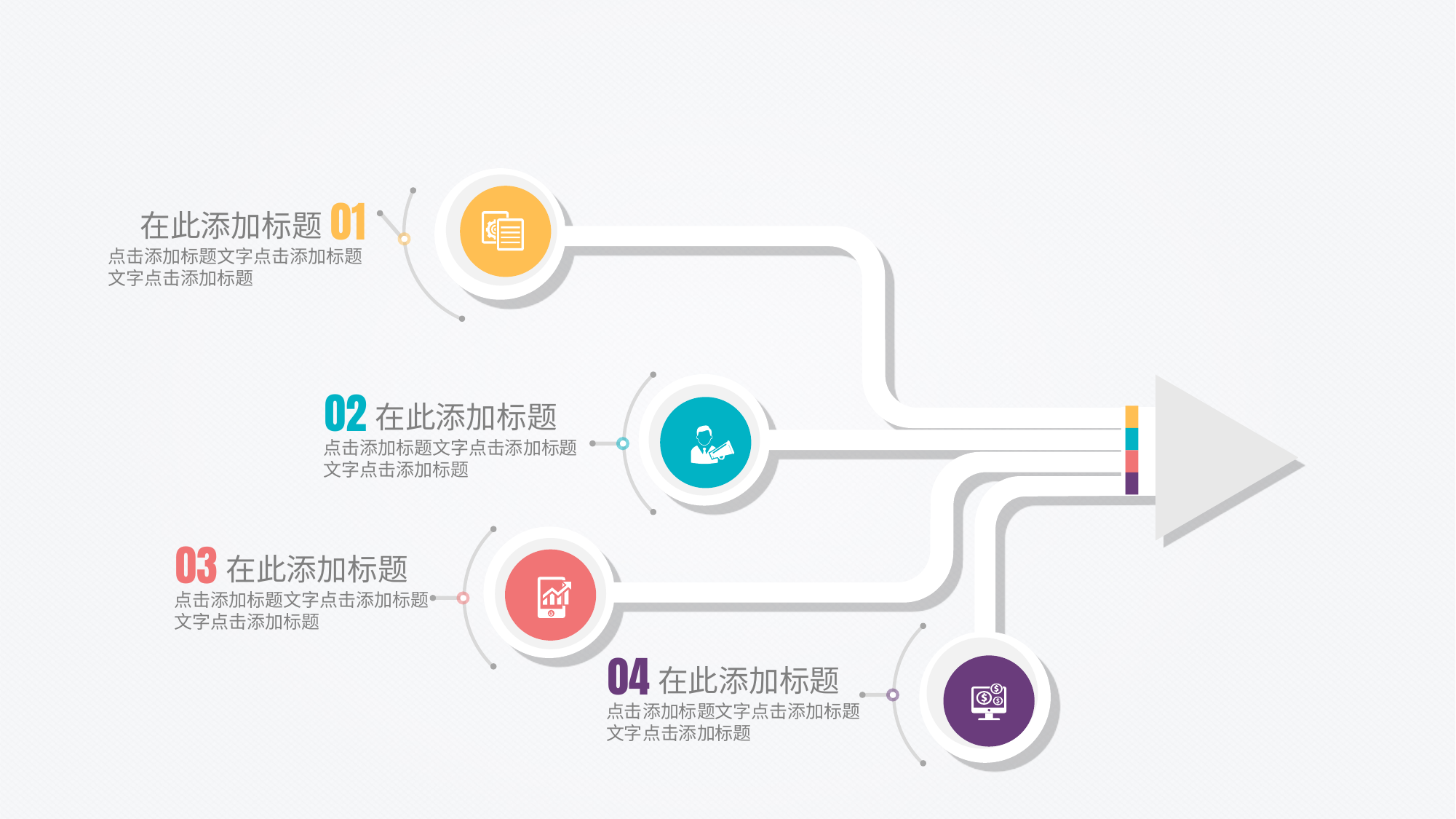

01
在此添加标题
点击添加标题文字点击添加标题文字点击添加标题

02
在此添加标题
点击添加标题文字点击添加标题文字点击添加标题

03
在此添加标题
点击添加标题文字点击添加标题文字点击添加标题

04
在此添加标题
点击添加标题文字点击添加标题文字点击添加标题